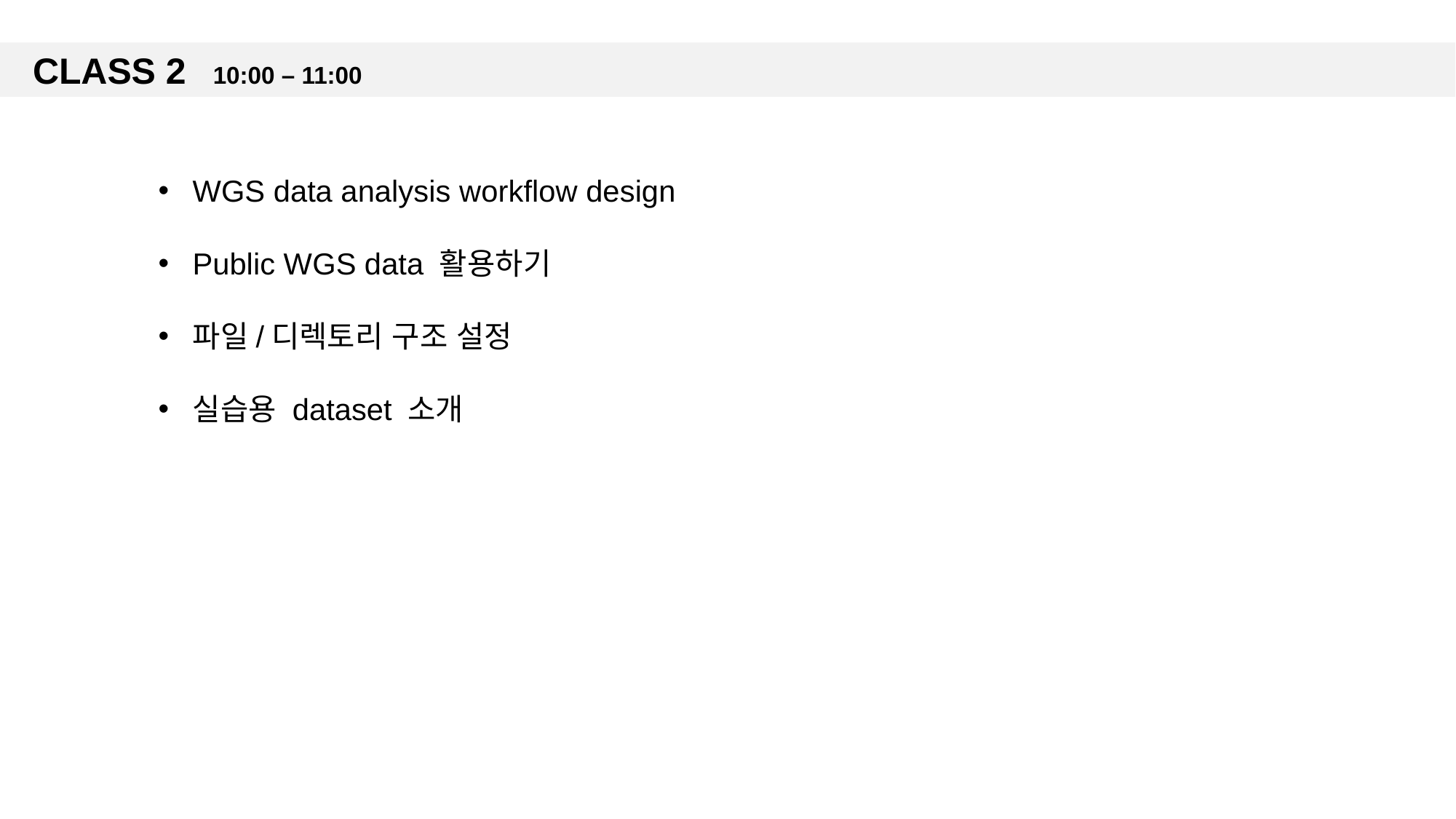

CLASS 2    10:00 – 11:00
WGS data analysis workflow design

Public WGS data 활용하기

파일/디렉토리 구조 설정

실습용 dataset 소개